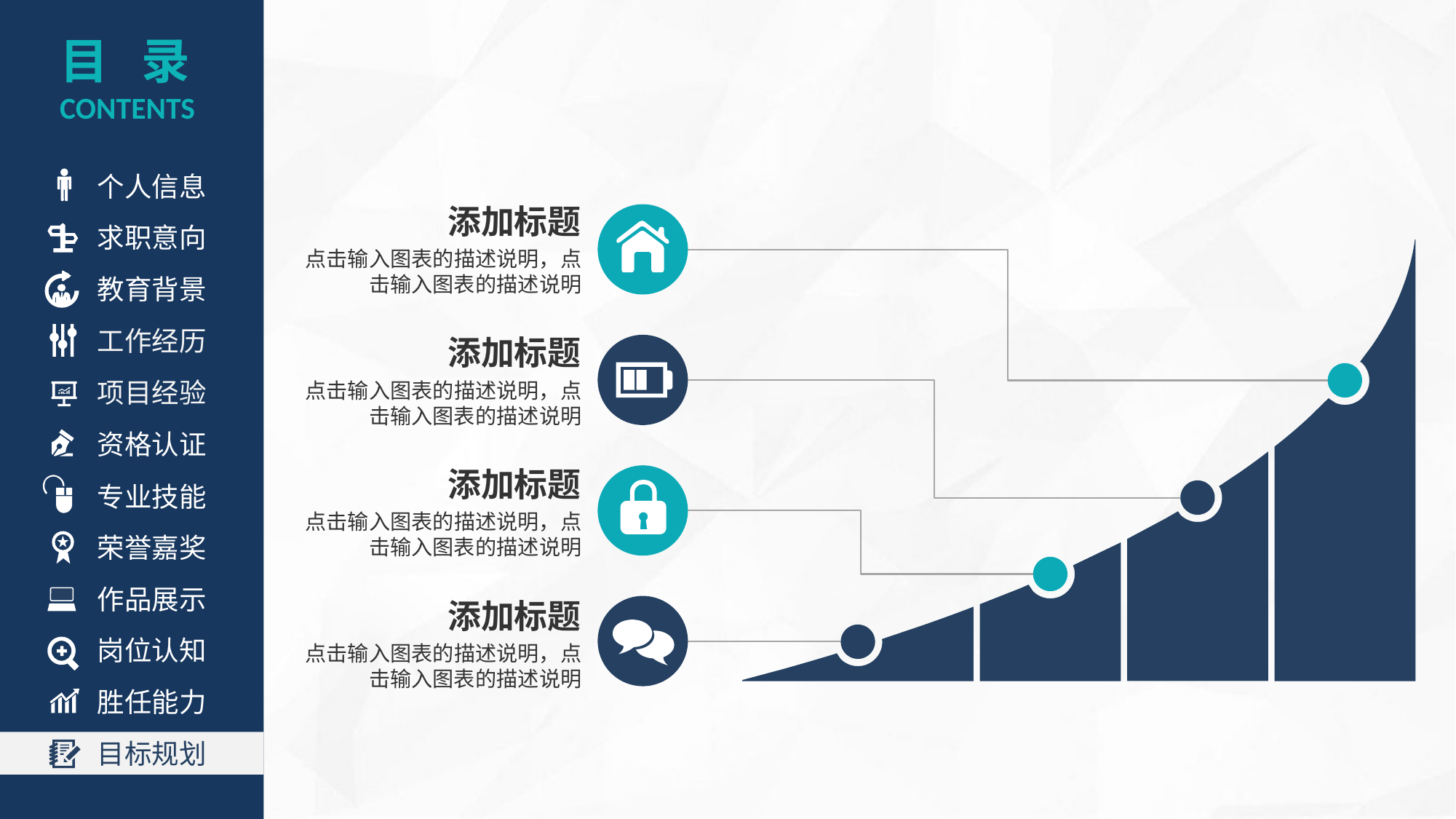

目   录
CONTENTS
个人信息

添加标题
求职意向

点击输入图表的描述说明，点击输入图表的描述说明
教育背景

工作经历

添加标题

项目经验

点击输入图表的描述说明，点击输入图表的描述说明

资格认证

添加标题
专业技能

点击输入图表的描述说明，点击输入图表的描述说明
荣誉嘉奖

作品展示

添加标题

岗位认知

点击输入图表的描述说明，点击输入图表的描述说明

胜任能力

目标规划